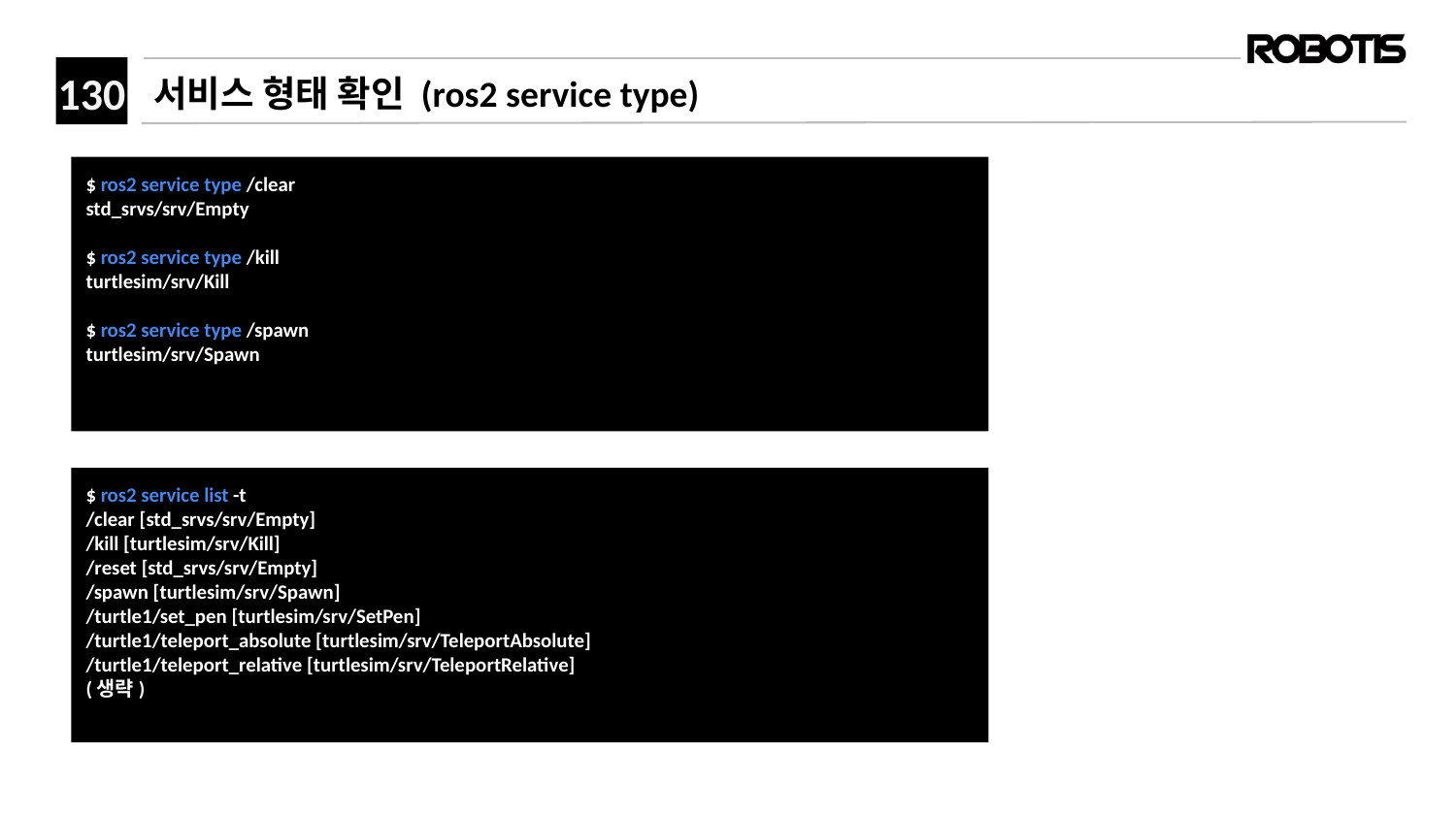

# 서비스 형태 확인 (ros2 service type)
﻿$ ros2 service type /clear
std_srvs/srv/Empty

﻿$ ros2 service type /kill
turtlesim/srv/Kill

﻿$ ros2 service type /spawn
turtlesim/srv/Spawn

$ ros2 service list -t
/clear [std_srvs/srv/Empty]
/kill [turtlesim/srv/Kill]
/reset [std_srvs/srv/Empty]
/spawn [turtlesim/srv/Spawn]
/turtle1/set_pen [turtlesim/srv/SetPen]
/turtle1/teleport_absolute [turtlesim/srv/TeleportAbsolute]
/turtle1/teleport_relative [turtlesim/srv/TeleportRelative]
(생략)